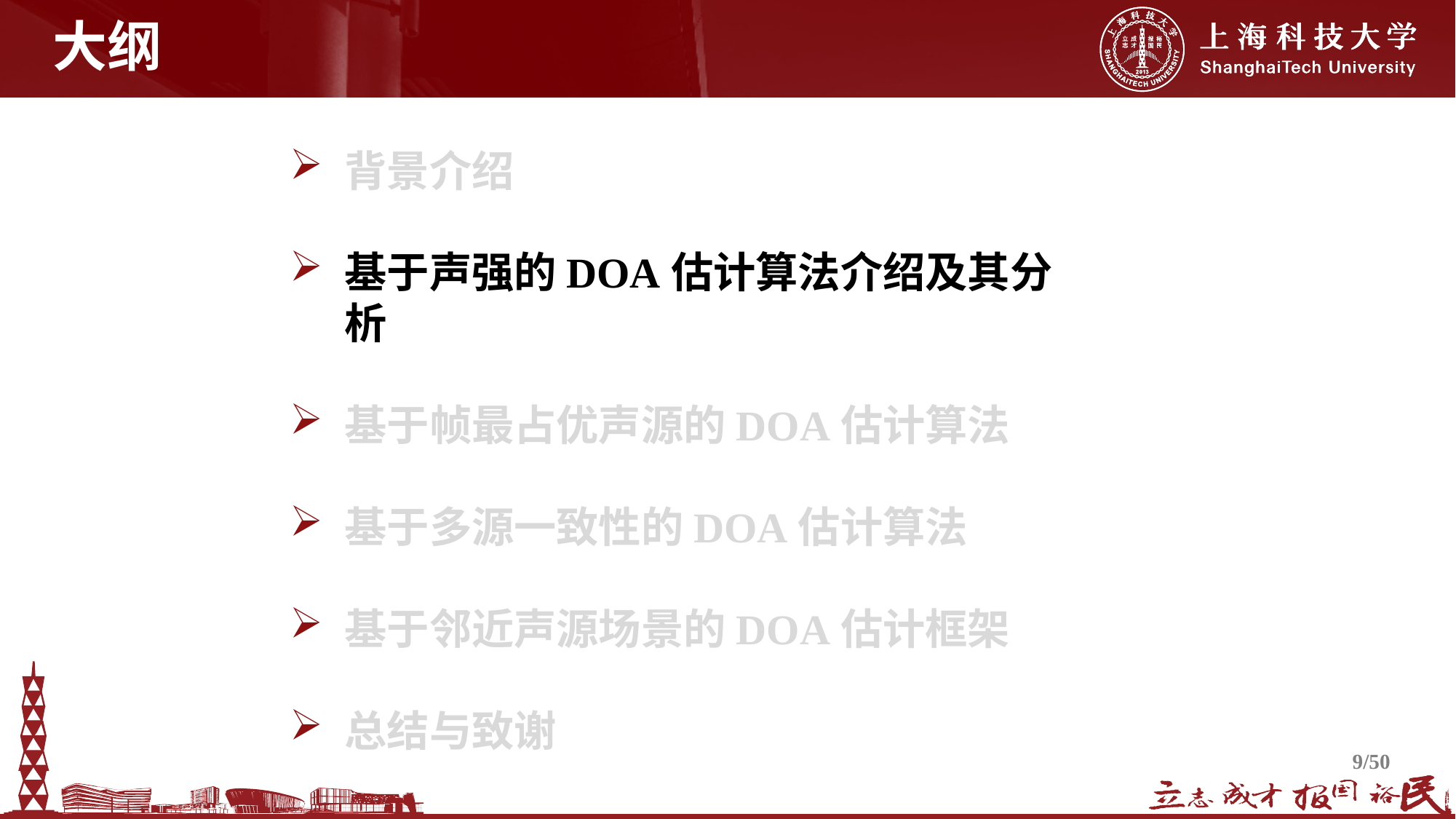

# 大纲
背景介绍

基于声强的DOA估计算法介绍及其分析

基于帧最占优声源的DOA估计算法

基于多源一致性的DOA估计算法

基于邻近声源场景的DOA估计框架

总结与致谢
9/50